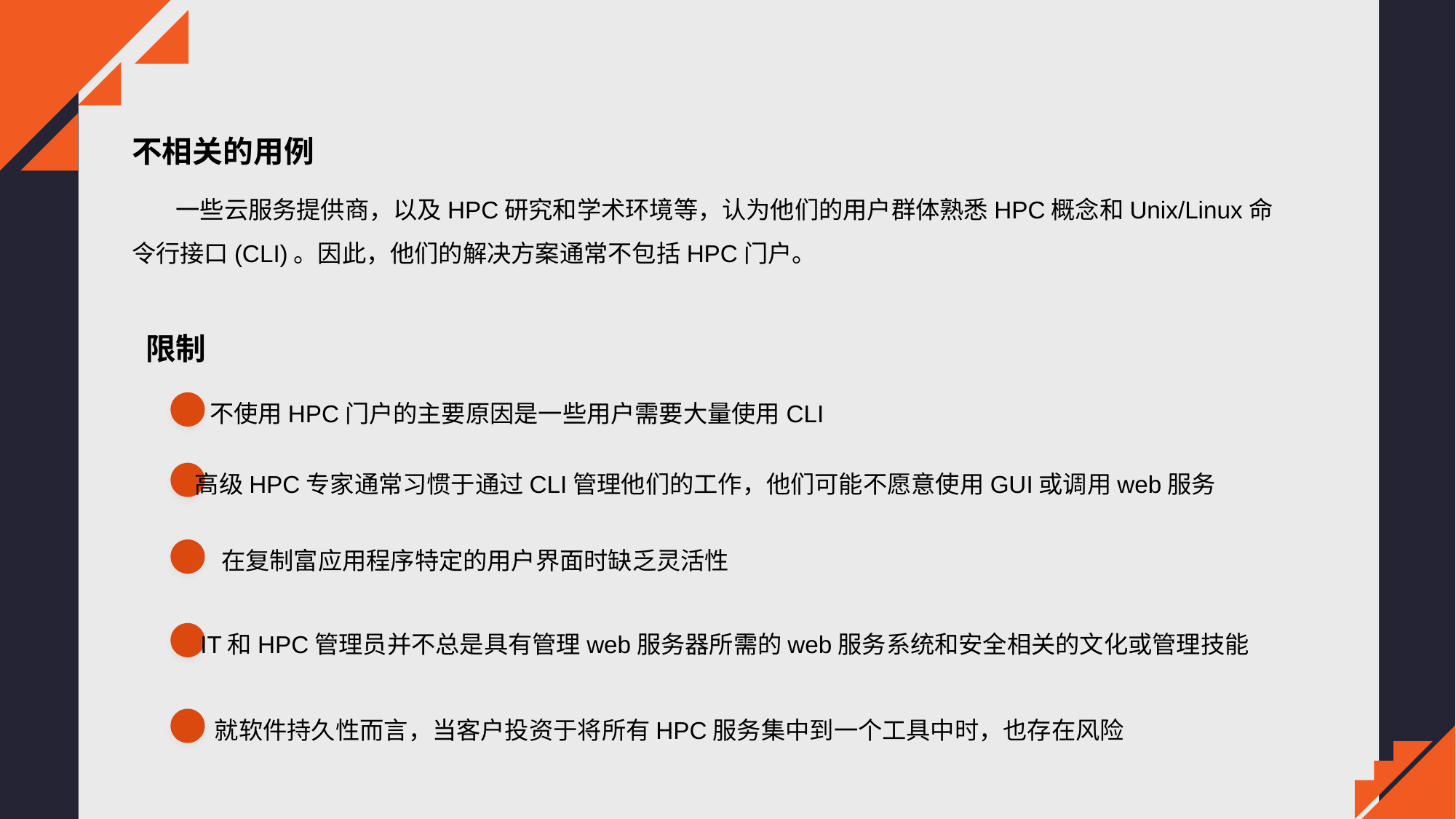

不相关的用例
       一些云服务提供商，以及HPC研究和学术环境等，认为他们的用户群体熟悉HPC概念和Unix/Linux命令行接口(CLI)。因此，他们的解决方案通常不包括HPC门户。
限制
不使用HPC门户的主要原因是一些用户需要大量使用CLI

高级HPC专家通常习惯于通过CLI管理他们的工作，他们可能不愿意使用GUI或调用web服务

在复制富应用程序特定的用户界面时缺乏灵活性

IT和HPC管理员并不总是具有管理web服务器所需的web服务系统和安全相关的文化或管理技能

就软件持久性而言，当客户投资于将所有HPC服务集中到一个工具中时，也存在风险